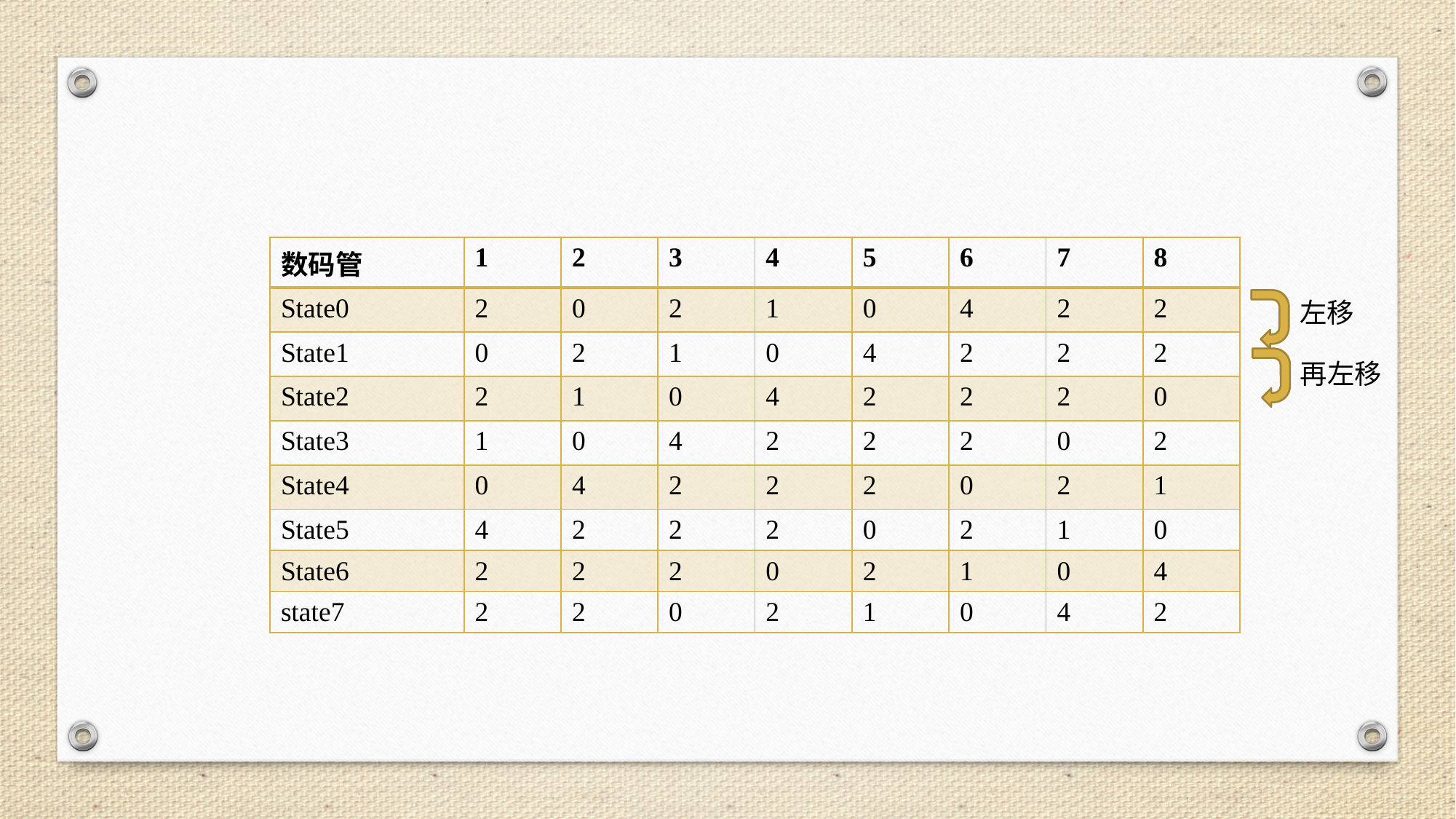

| 数码管 | 1 | 2 | 3 | 4 | 5 | 6 | 7 | 8 |
| --- | --- | --- | --- | --- | --- | --- | --- | --- |
| State0 | 2 | 0 | 2 | 1 | 0 | 4 | 2 | 2 |
| State1 | 0 | 2 | 1 | 0 | 4 | 2 | 2 | 2 |
| State2 | 2 | 1 | 0 | 4 | 2 | 2 | 2 | 0 |
| State3 | 1 | 0 | 4 | 2 | 2 | 2 | 0 | 2 |
| State4 | 0 | 4 | 2 | 2 | 2 | 0 | 2 | 1 |
| State5 | 4 | 2 | 2 | 2 | 0 | 2 | 1 | 0 |
| State6 | 2 | 2 | 2 | 0 | 2 | 1 | 0 | 4 |
| state7 | 2 | 2 | 0 | 2 | 1 | 0 | 4 | 2 |
左移

再左移